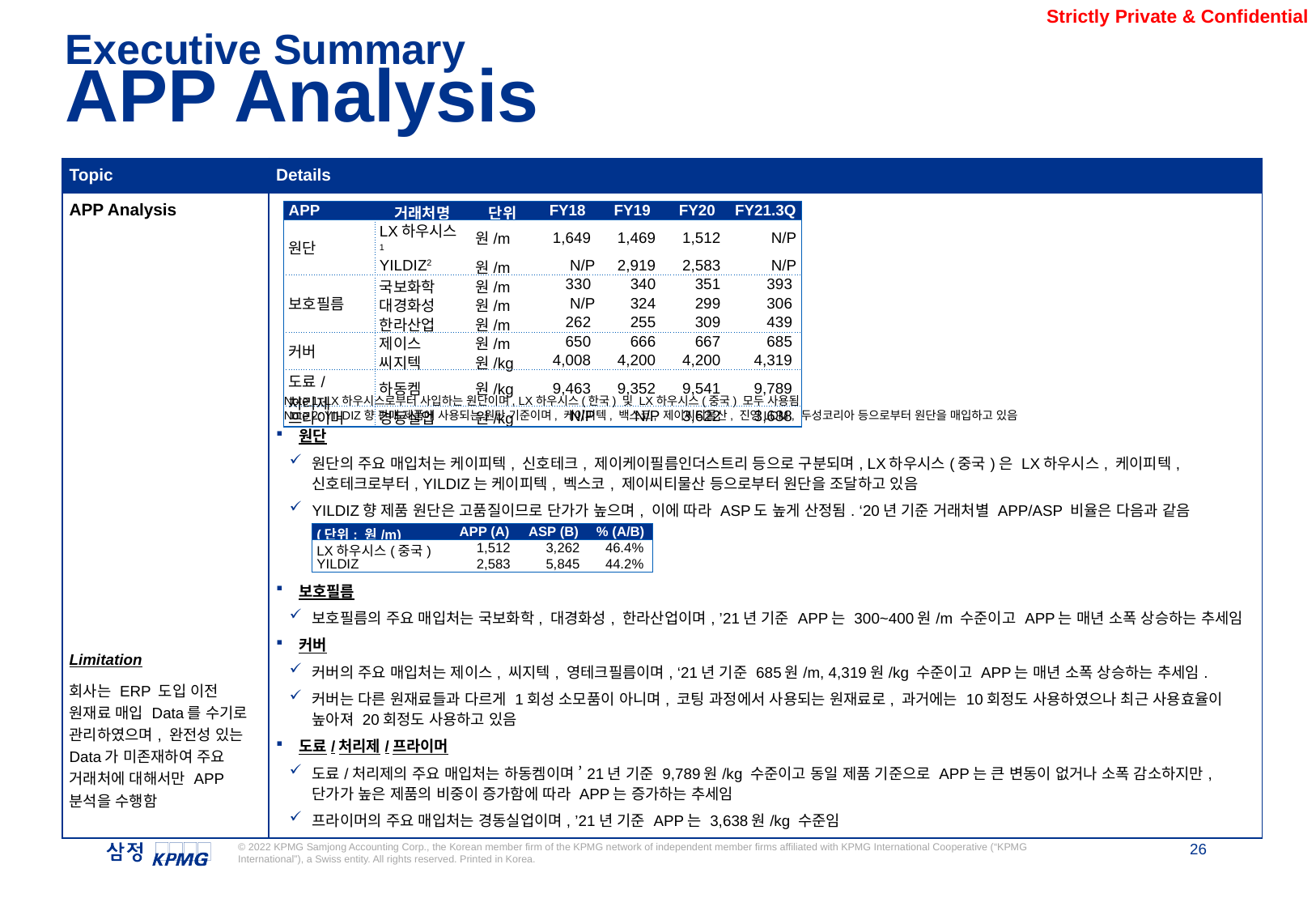

Executive Summary
APP Analysis
| Topic | Details |
| --- | --- |
| APP Analysis Limitation 회사는 ERP 도입 이전 원재료 매입 Data를 수기로 관리하였으며, 완전성 있는 Data가 미존재하여 주요 거래처에 대해서만 APP 분석을 수행함 | 원단 원단의 주요 매입처는 케이피텍, 신호테크, 제이케이필름인더스트리 등으로 구분되며, LX하우시스(중국)은 LX하우시스, 케이피텍, 신호테크로부터, YILDIZ는 케이피텍, 벡스코, 제이씨티물산 등으로부터 원단을 조달하고 있음 YILDIZ향 제품 원단은 고품질이므로 단가가 높으며, 이에 따라 ASP도 높게 산정됨. ‘20년 기준 거래처별 APP/ASP 비율은 다음과 같음 보호필름 보호필름의 주요 매입처는 국보화학, 대경화성, 한라산업이며, ’21년 기준 APP는 300~400원/m 수준이고 APP는 매년 소폭 상승하는 추세임 커버 커버의 주요 매입처는 제이스, 씨지텍, 영테크필름이며, ‘21년 기준 685원/m, 4,319원/kg 수준이고 APP는 매년 소폭 상승하는 추세임. 커버는 다른 원재료들과 다르게 1회성 소모품이 아니며, 코팅 과정에서 사용되는 원재료로, 과거에는 10회정도 사용하였으나 최근 사용효율이 높아져 20회정도 사용하고 있음 도료/처리제/프라이머 도료/처리제의 주요 매입처는 하동켐이며 ’21년 기준 9,789원/kg 수준이고 동일 제품 기준으로 APP는 큰 변동이 없거나 소폭 감소하지만, 단가가 높은 제품의 비중이 증가함에 따라 APP는 증가하는 추세임 프라이머의 주요 매입처는 경동실업이며, ’21년 기준 APP는 3,638원/kg 수준임 |
| APP | 거래처명 | 단위 | FY18 | FY19 | FY20 | FY21.3Q |
| --- | --- | --- | --- | --- | --- | --- |
| 원단 | LX하우시스1 | 원/m | 1,649 | 1,469 | 1,512 | N/P |
|  | YILDIZ2 | 원/m | N/P | 2,919 | 2,583 | N/P |
| 보호필름 | 국보화학 | 원/m | 330 | 340 | 351 | 393 |
|  | 대경화성 | 원/m | N/P | 324 | 299 | 306 |
|  | 한라산업 | 원/m | 262 | 255 | 309 | 439 |
| 커버 | 제이스 | 원/m | 650 | 666 | 667 | 685 |
|  | 씨지텍 | 원/kg | 4,008 | 4,200 | 4,200 | 4,319 |
| 도료/처리제 | 하동켐 | 원/kg | 9,463 | 9,352 | 9,541 | 9,789 |
| 프라이머 | 경동실업 | 원/kg | N/P | N/P | 3,622 | 3,638 |
Note 1: LX하우시스로부터 사입하는 원단이며, LX하우시스(한국) 및 LX하우시스(중국) 모두 사용됨
Note 2: YILDIZ향 판매 제품에 사용되는 원단 기준이며, 케이피텍, 백스코, 제이씨티물산, 진영LDM , 두성코리아 등으로부터 원단을 매입하고 있음
| (단위: 원/m) | APP (A) | ASP (B) | % (A/B) |
| --- | --- | --- | --- |
| LX하우시스(중국) | 1,512 | 3,262 | 46.4% |
| YILDIZ | 2,583 | 5,845 | 44.2% |